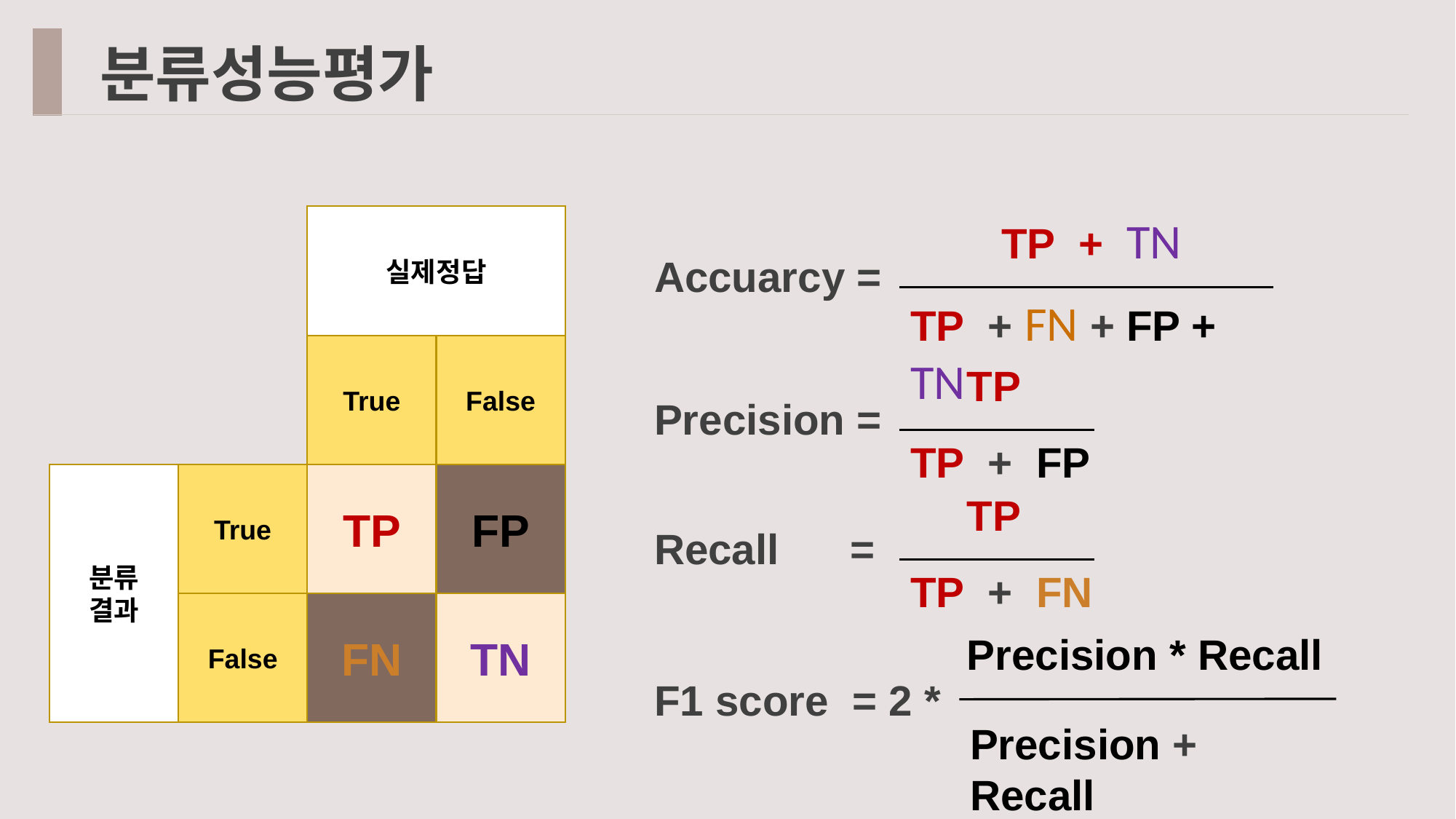

분류성능평가
 TP  +  TN
Accuarcy =
TP  + FN + FP + TN
실제정답
True
False
분류
결과
True
TP
FP
False
FN
TN
TP
Precision =
TP  +  FP
TP
Recall      =
TP  +  FN
Precision * Recall
F1 score  = 2 *
Precision + Recall